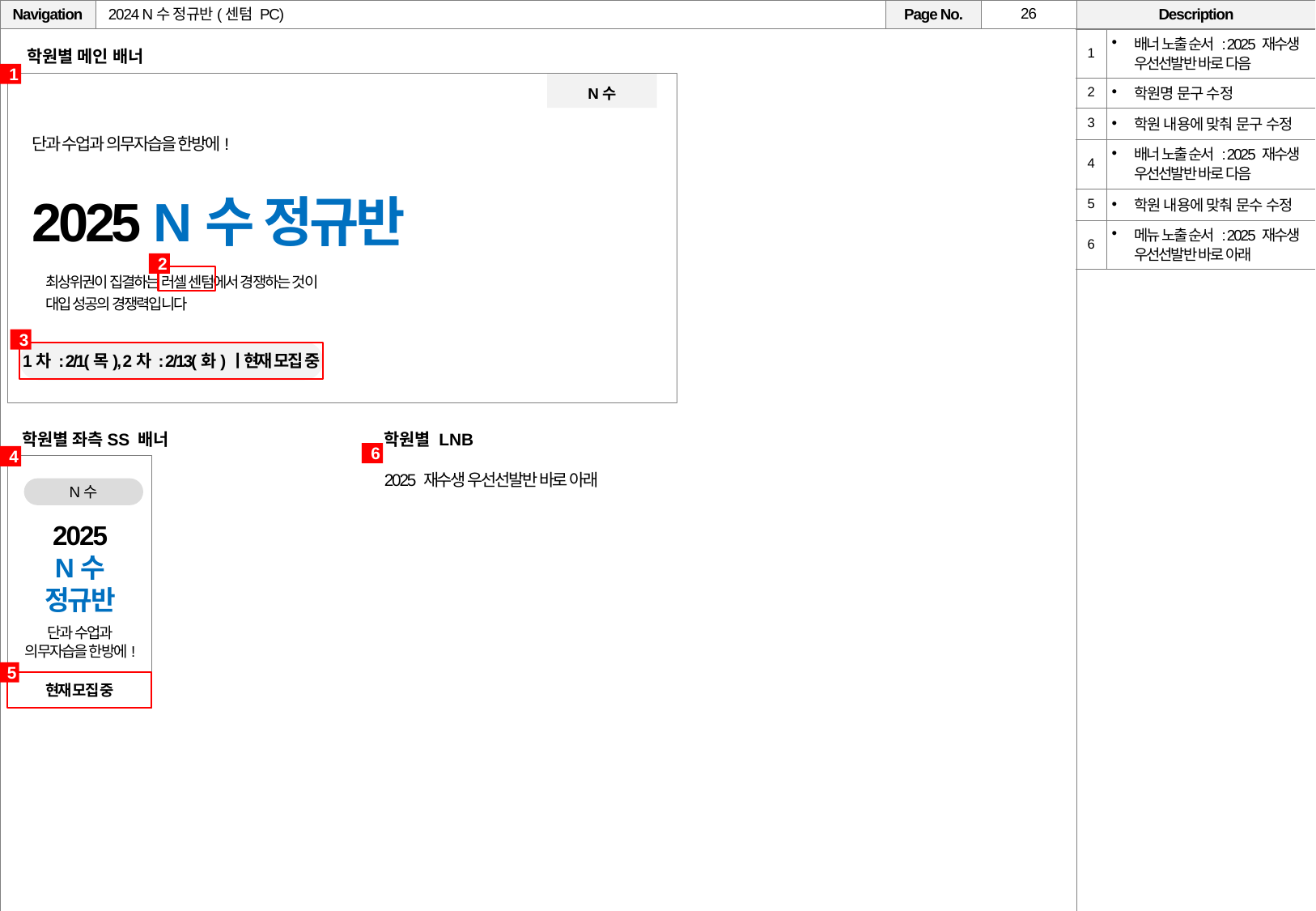

# 2024 N수 정규반(센텀 PC)
| 1 | 배너 노출 순서 : 2025 재수생 우선선발반 바로 다음 |
| --- | --- |
| 2 | 학원명 문구 수정 |
| 3 | 학원 내용에 맞춰 문구 수정 |
| 4 | 배너 노출 순서 : 2025 재수생 우선선발반 바로 다음 |
| 5 | 학원 내용에 맞춰 문수 수정 |
| 6 | 메뉴 노출 순서 : 2025 재수생 우선선발반 바로 아래 |
학원별 메인 배너
1

N수
단과 수업과 의무자습을 한방에!
2025 N수 정규반
2
최상위권이 집결하는 러셀 센텀에서 경쟁하는 것이
대입 성공의 경쟁력입니다

3
1차 : 2/1(목), 2차 : 2/13(화)ㅣ현재 모집 중

학원별 좌측SS 배너
학원별 LNB

2025 재수생 우선선발반 바로 아래
6
4

N수
2025
N수
정규반
단과 수업과
의무자습을 한방에!
5

현재 모집 중